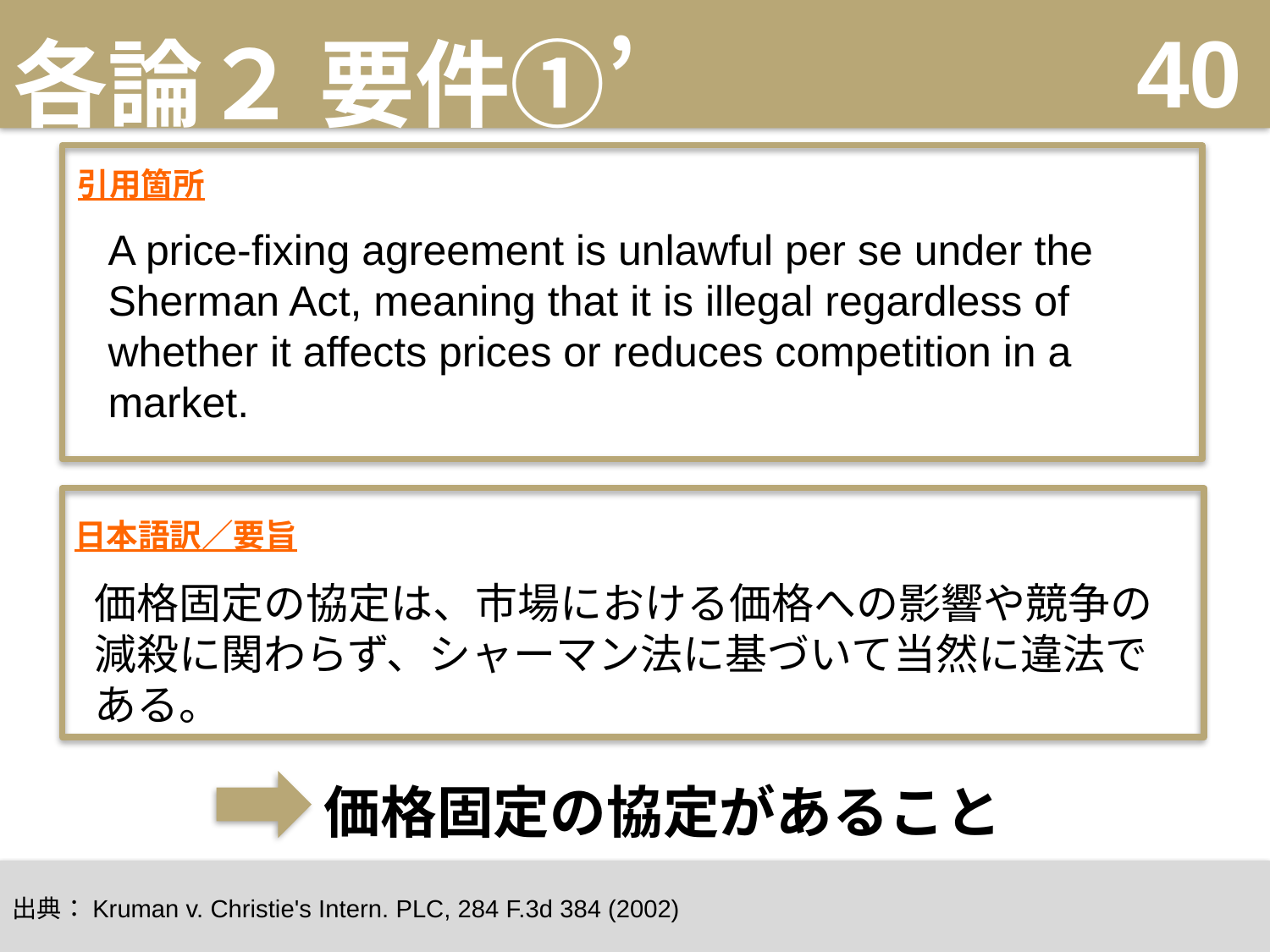

# 各論２ 要件①’
40

引用箇所
A price-fixing agreement is unlawful per se under the Sherman Act, meaning that it is illegal regardless of whether it affects prices or reduces competition in a market.

日本語訳／要旨
価格固定の協定は、市場における価格への影響や競争の減殺に関わらず、シャーマン法に基づいて当然に違法である。
価格固定の協定があること

出典：Kruman v. Christie's Intern. PLC, 284 F.3d 384 (2002)